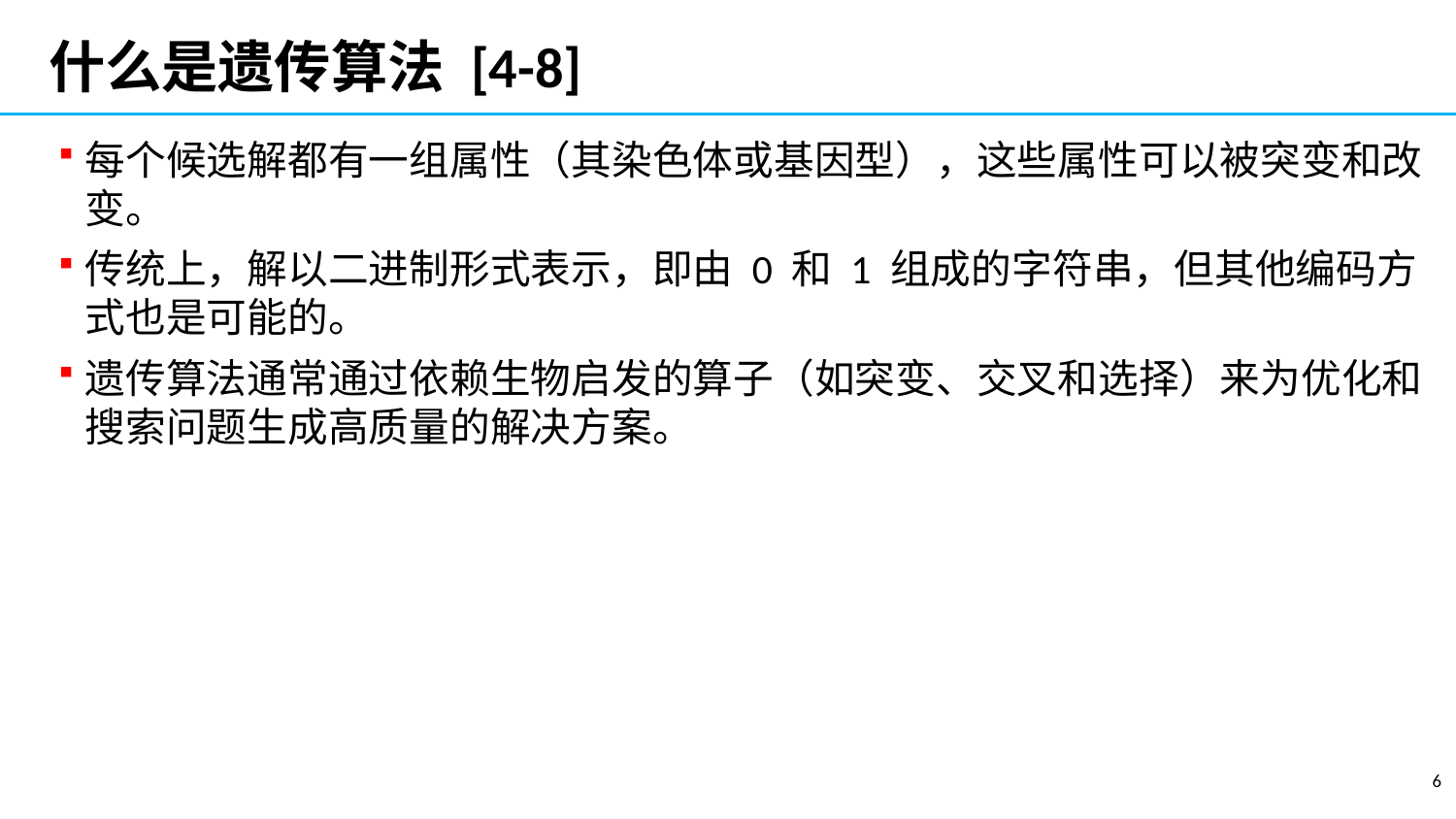

# 什么是遗传算法 [4-8]

每个候选解都有一组属性（其染色体或基因型），这些属性可以被突变和改变。
传统上，解以二进制形式表示，即由 0 和 1 组成的字符串，但其他编码方式也是可能的。
遗传算法通常通过依赖生物启发的算子（如突变、交叉和选择）来为优化和搜索问题生成高质量的解决方案。
6